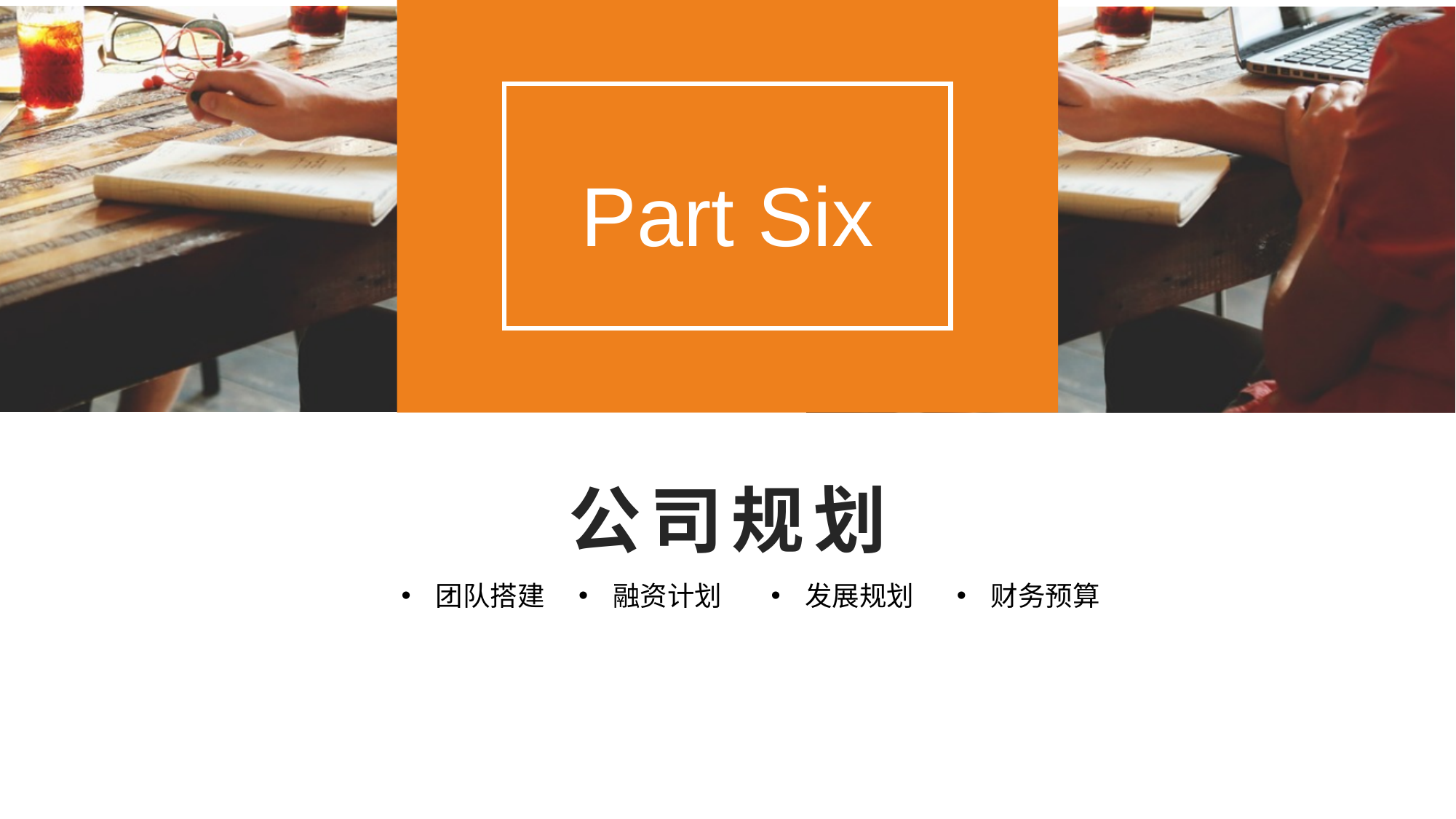

Part Six
# 公司规划
团队搭建
融资计划
发展规划
财务预算